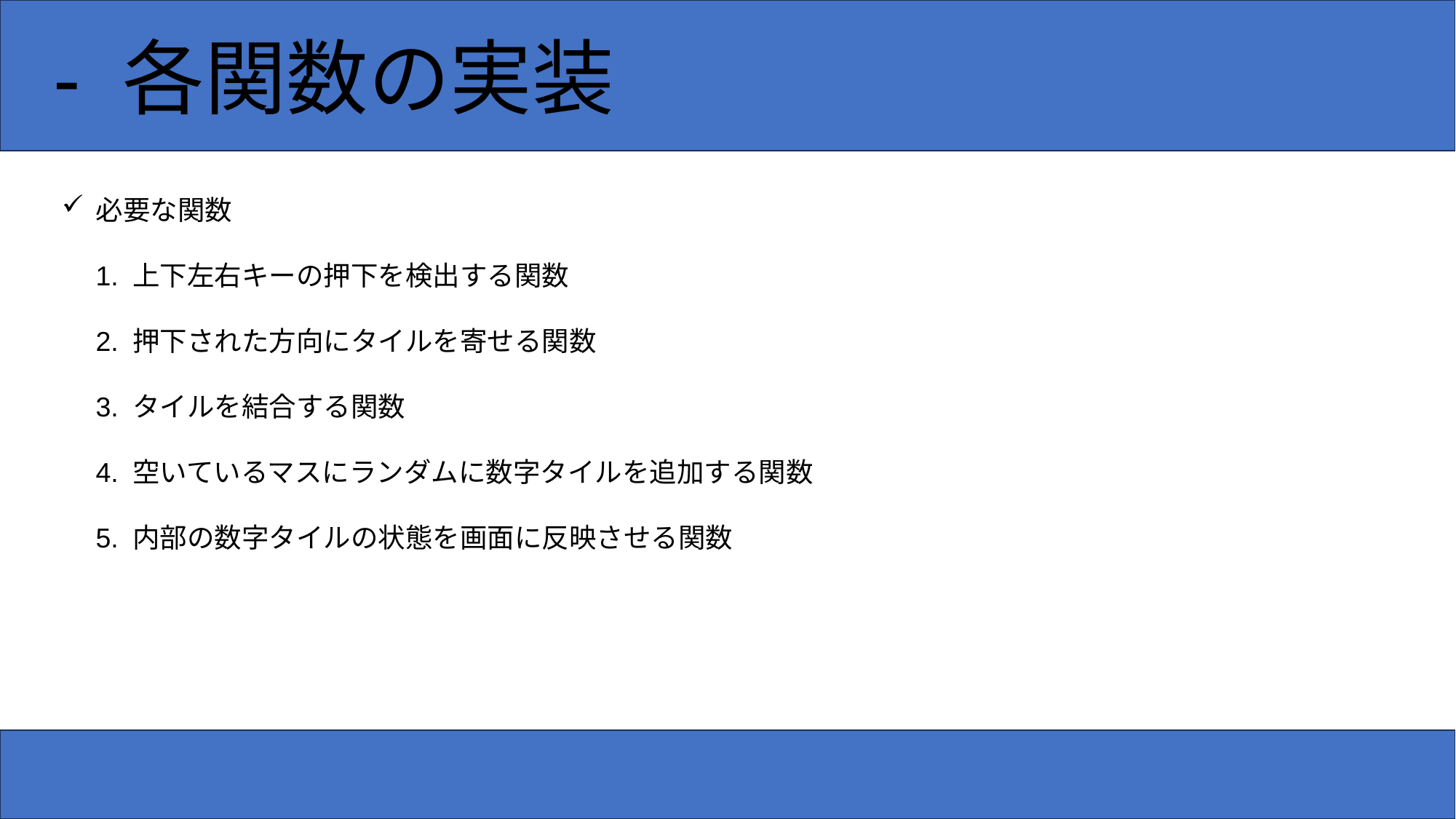

- 各関数の実装
必要な関数
1. 上下左右キーの押下を検出する関数
2. 押下された方向にタイルを寄せる関数
3. タイルを結合する関数
4. 空いているマスにランダムに数字タイルを追加する関数
5. 内部の数字タイルの状態を画面に反映させる関数